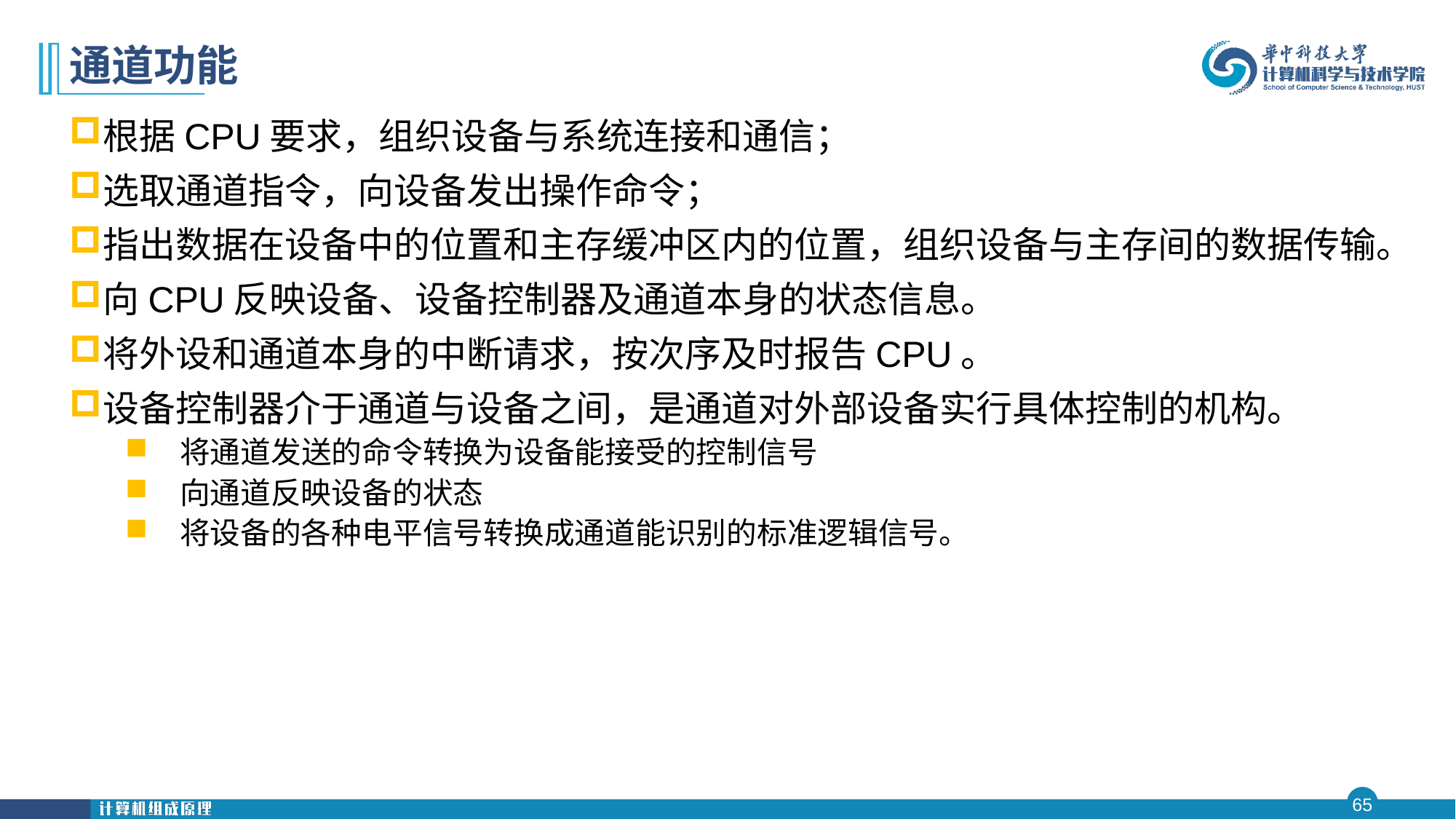

# 通道功能
根据CPU要求，组织设备与系统连接和通信；
选取通道指令，向设备发出操作命令；
指出数据在设备中的位置和主存缓冲区内的位置，组织设备与主存间的数据传输。
向CPU反映设备、设备控制器及通道本身的状态信息。
将外设和通道本身的中断请求，按次序及时报告CPU。
设备控制器介于通道与设备之间，是通道对外部设备实行具体控制的机构。
将通道发送的命令转换为设备能接受的控制信号
向通道反映设备的状态
将设备的各种电平信号转换成通道能识别的标准逻辑信号。